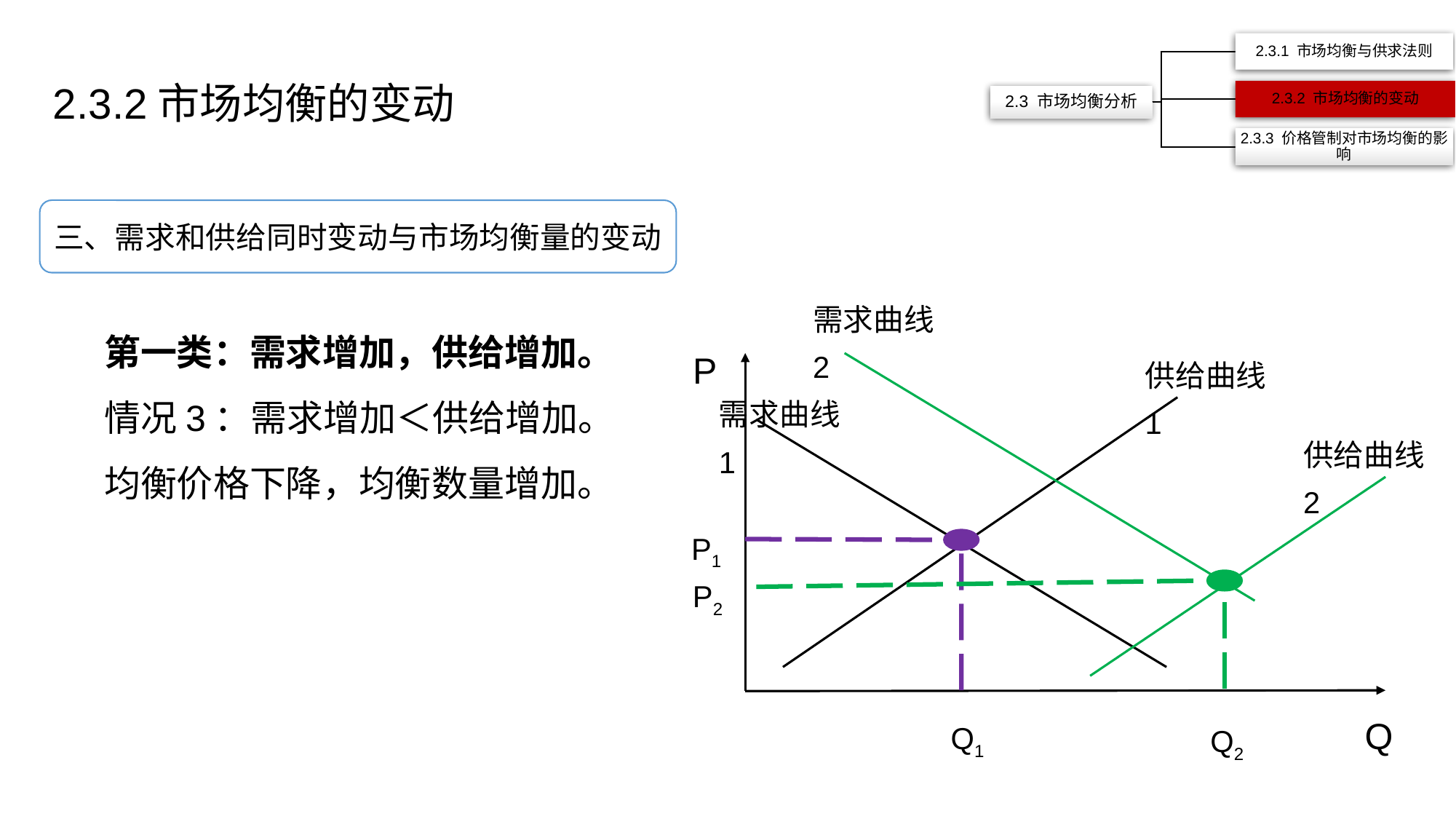

2.3 市场均衡分析
2.3.1 市场均衡与供求法则
2.3.2 市场均衡的变动
2.3.3 价格管制对市场均衡的影响
2.3.2市场均衡的变动
三、需求和供给同时变动与市场均衡量的变动
需求曲线2
第一类：需求增加，供给增加。
情况3：需求增加＜供给增加。
均衡价格下降，均衡数量增加。
P
供给曲线1
需求曲线1
供给曲线2
P1

P2

Q
Q1
Q2